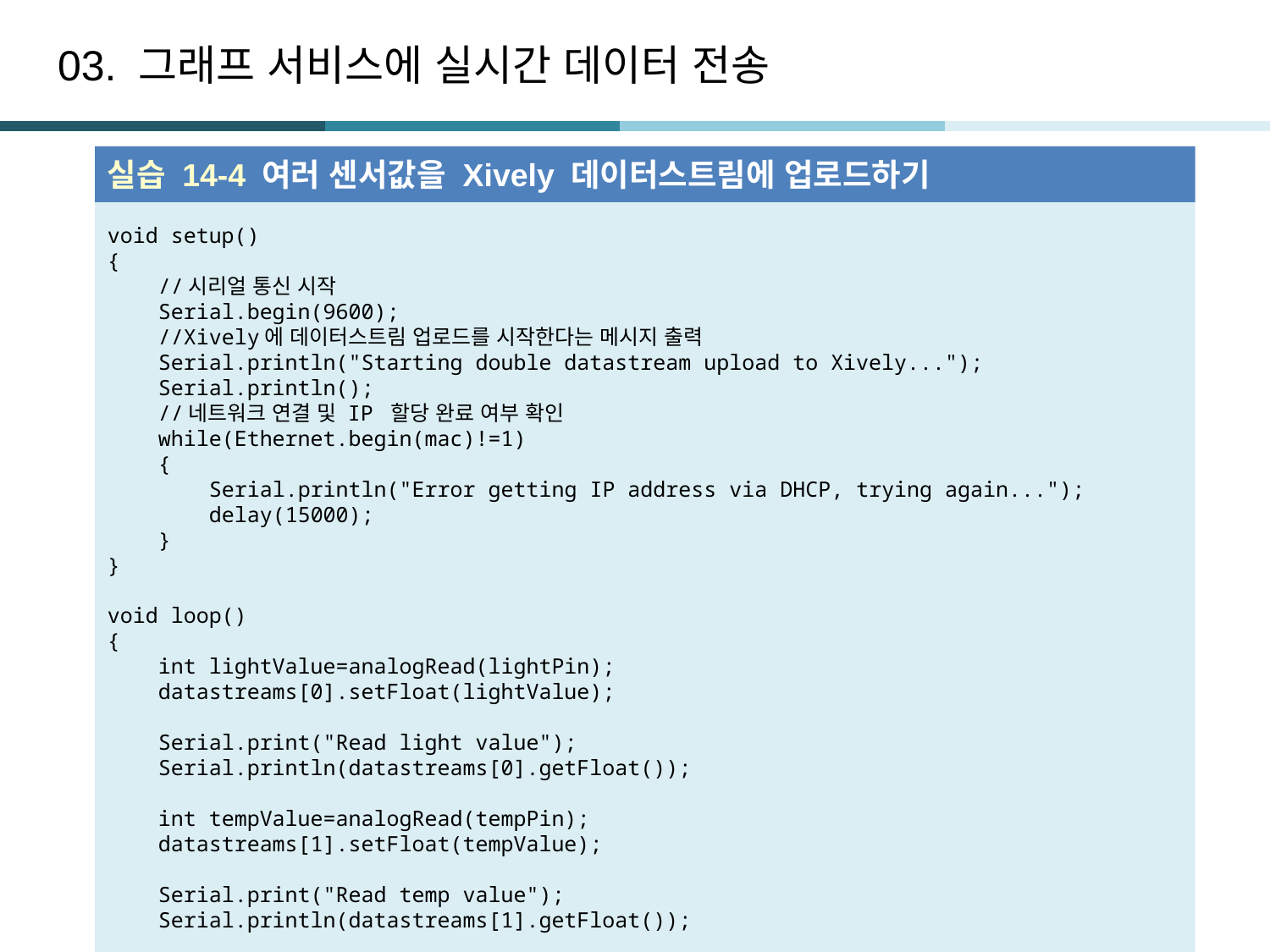

# 03. 그래프 서비스에 실시간 데이터 전송
실습 14-4 여러 센서값을 Xively 데이터스트림에 업로드하기
void setup()
{
    //시리얼 통신 시작
    Serial.begin(9600);
    //Xively에 데이터스트림 업로드를 시작한다는 메시지 출력
    Serial.println("Starting double datastream upload to Xively...");
    Serial.println();
    //네트워크 연결 및 IP 할당 완료 여부 확인
    while(Ethernet.begin(mac)!=1)
    {
        Serial.println("Error getting IP address via DHCP, trying again...");
        delay(15000);
    }
}

void loop()
{
    int lightValue=analogRead(lightPin);
    datastreams[0].setFloat(lightValue);

    Serial.print("Read light value");
    Serial.println(datastreams[0].getFloat());

    int tempValue=analogRead(tempPin);
    datastreams[1].setFloat(tempValue);

    Serial.print("Read temp value");
    Serial.println(datastreams[1].getFloat());